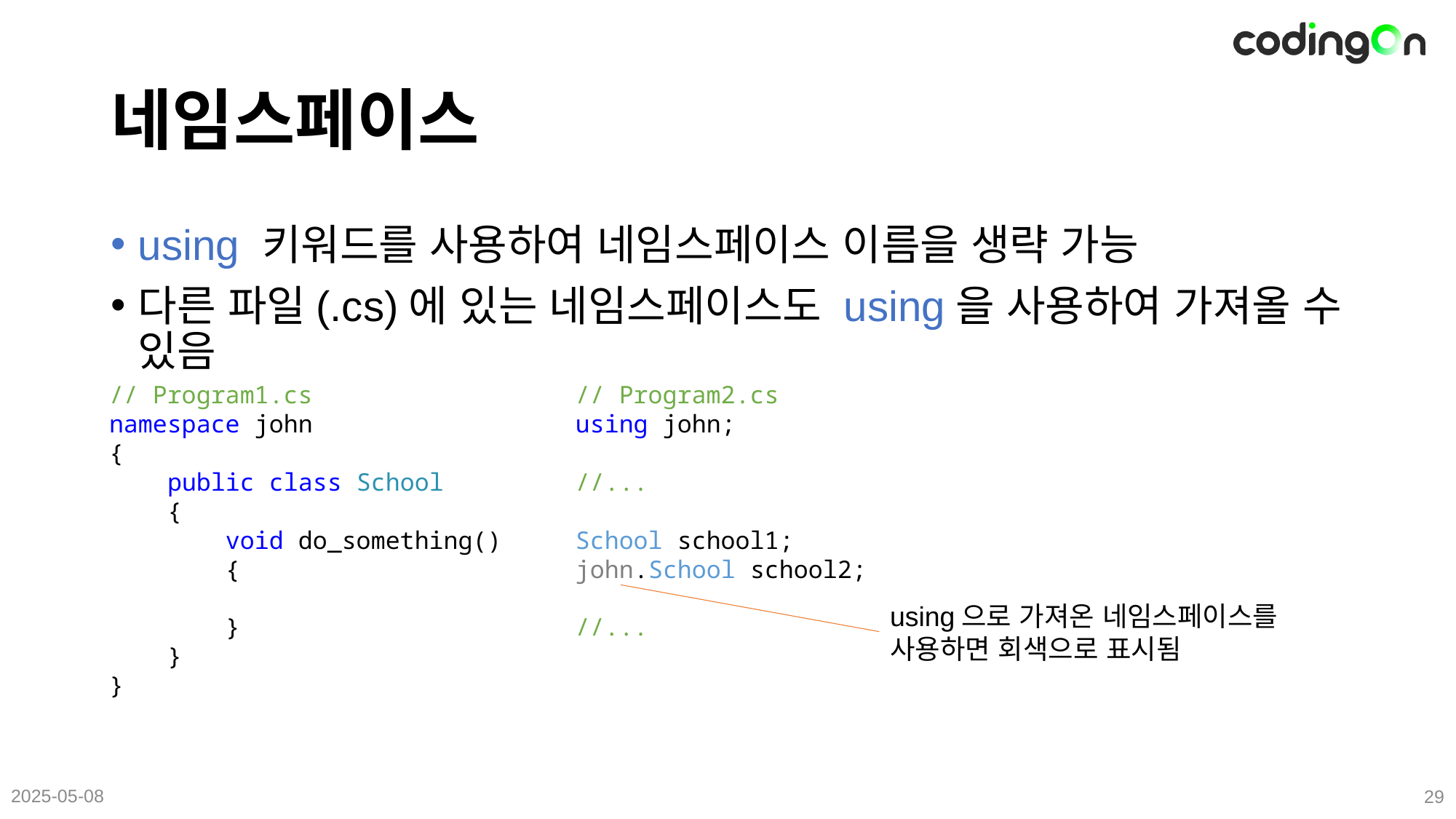

# 네임스페이스
using 키워드를 사용하여 네임스페이스 이름을 생략 가능
다른 파일(.cs)에 있는 네임스페이스도 using을 사용하여 가져올 수 있음
// Program1.cs
namespace john
{
    public class School
    {
        void do_something()
        {

        }
    }
}
// Program2.cs
using john;

//...

School school1;
john.School school2;

//...
using으로 가져온 네임스페이스를
사용하면 회색으로 표시됨
2025-05-08
29